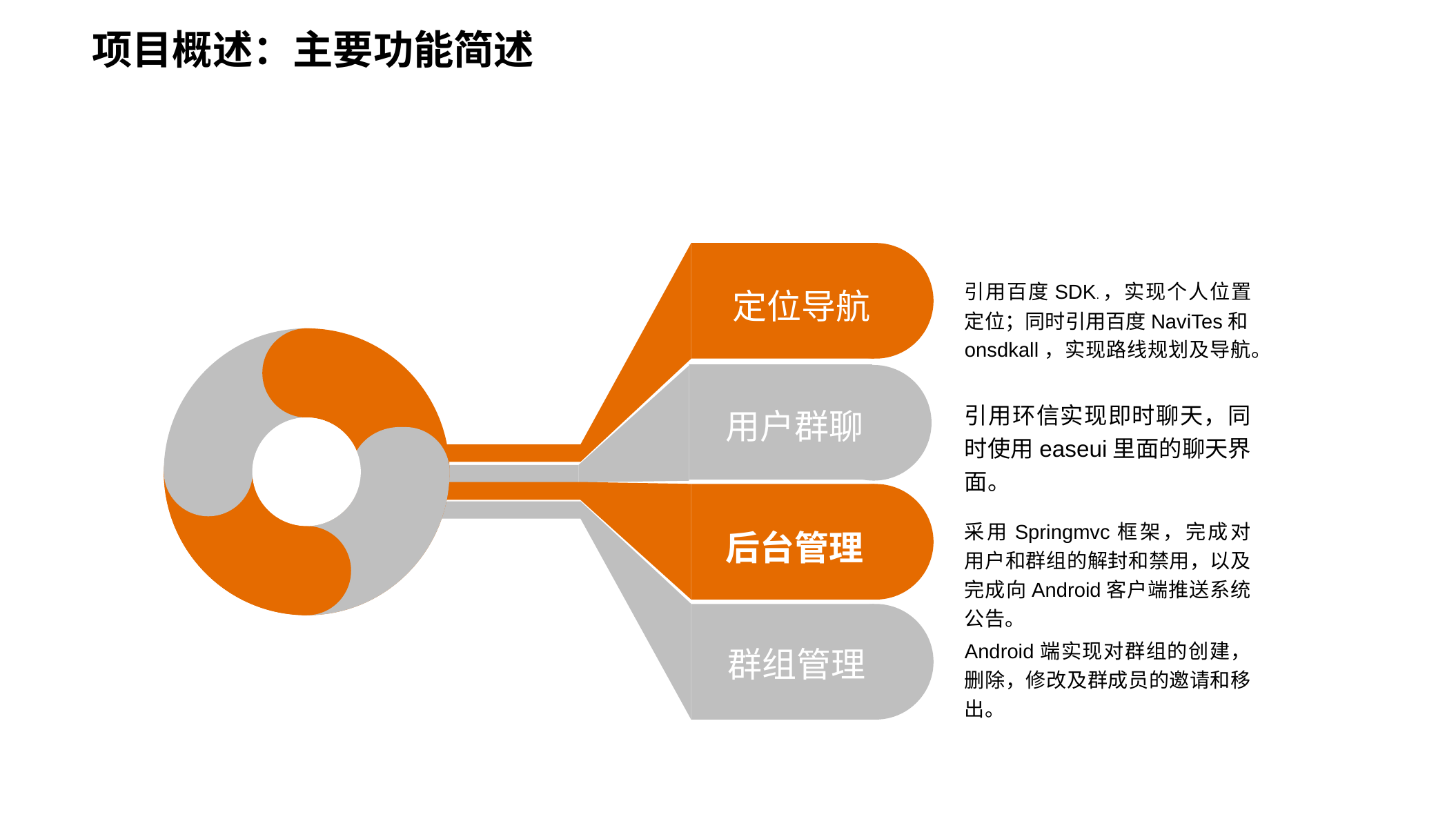

项目概述：主要功能简述

定位导航
引用百度SDK.，实现个人位置定位；同时引用百度NaviTes和onsdkall，实现路线规划及导航。

用户群聊
引用环信实现即时聊天，同时使用easeui里面的聊天界面。

采用Springmvc框架，完成对用户和群组的解封和禁用，以及完成向Android客户端推送系统公告。
后台管理
Android端实现对群组的创建，删除，修改及群成员的邀请和移出。
群组管理